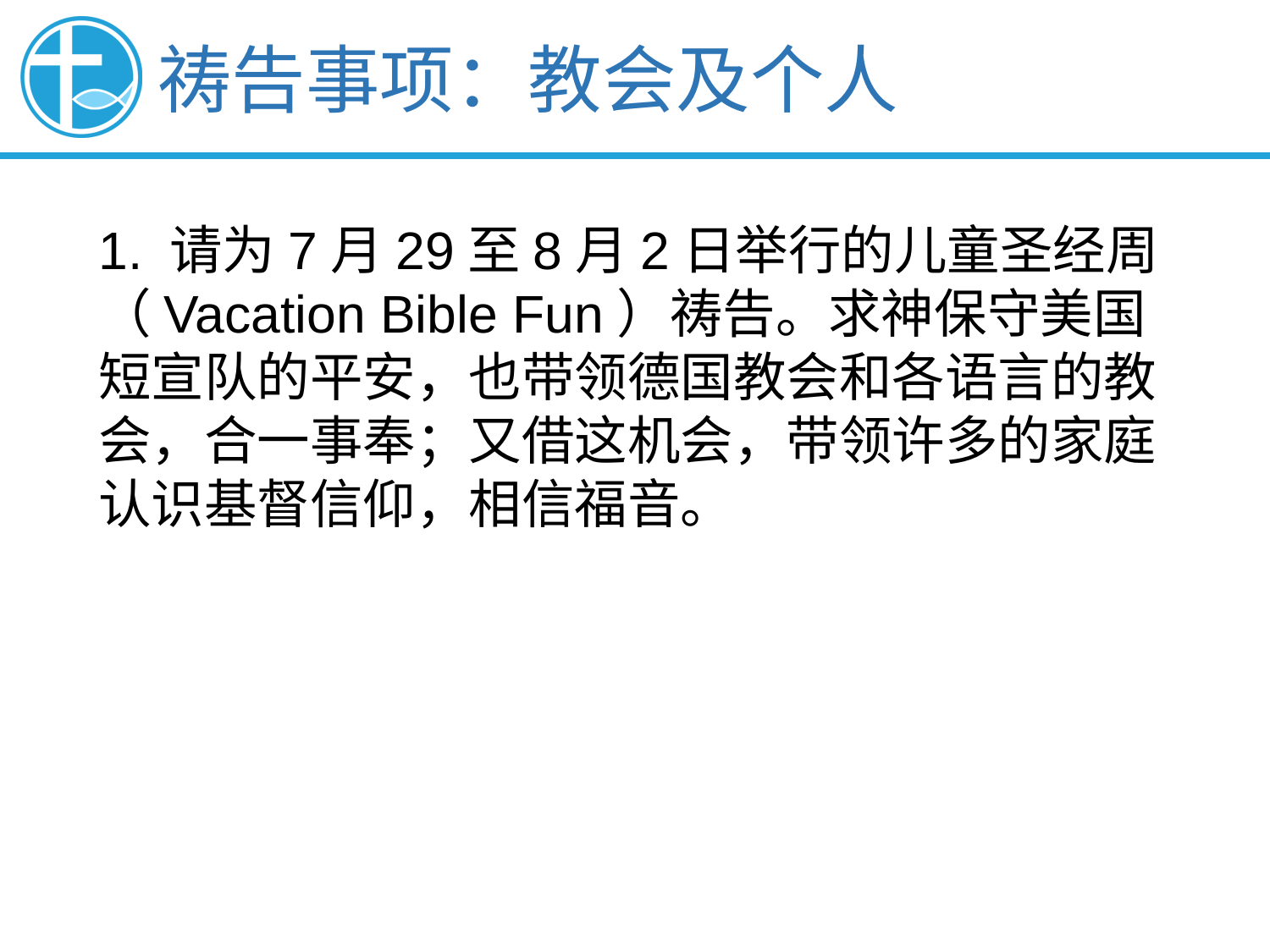

祷告事项：教会及个人

1. 请为7月29至8月2日举行的儿童圣经周（Vacation Bible Fun）祷告。求神保守美国短宣队的平安，也带领德国教会和各语言的教会，合一事奉；又借这机会，带领许多的家庭认识基督信仰，相信福音。